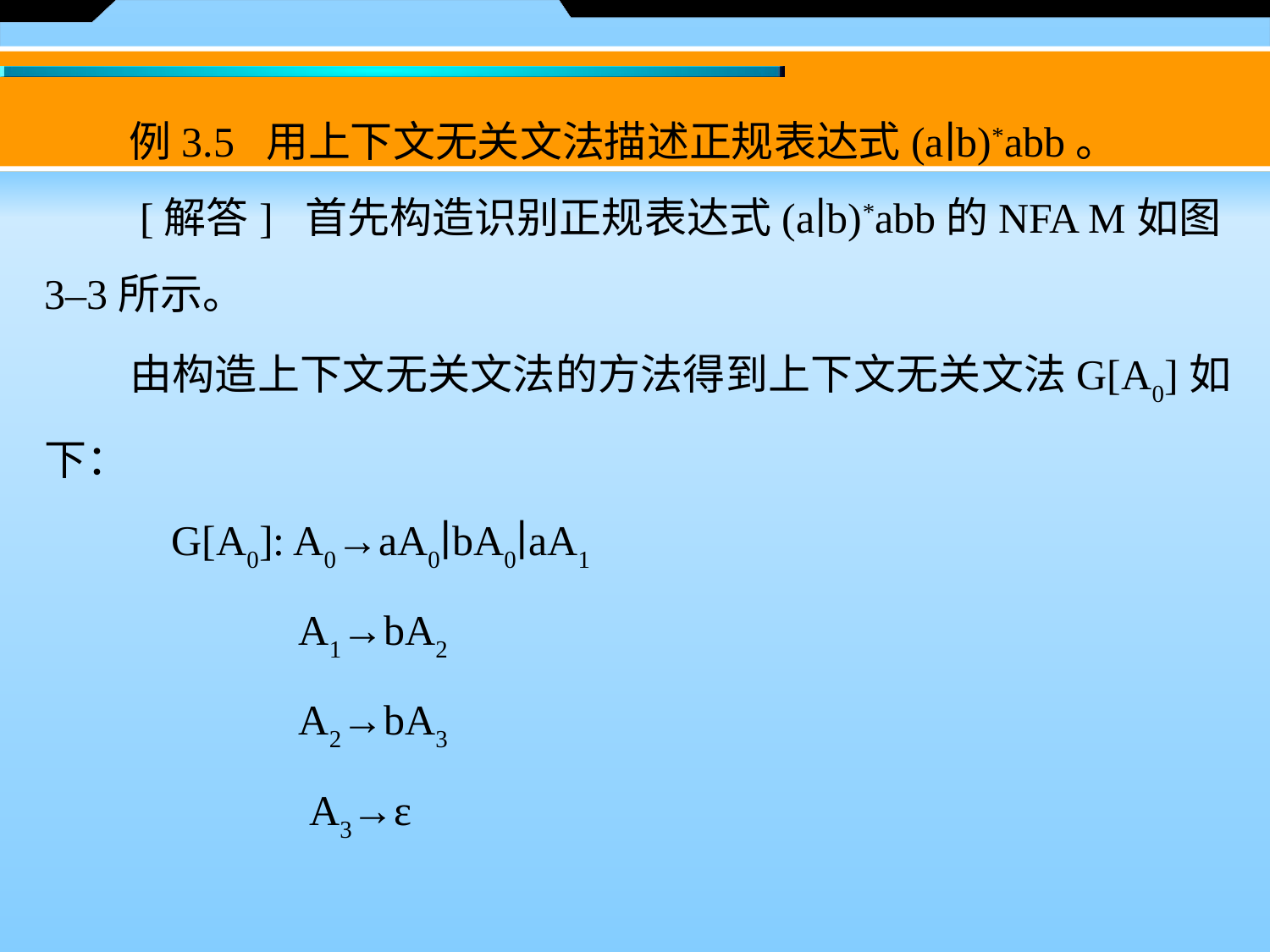

例3.5  用上下文无关文法描述正规表达式(a∣b)*abb。
　　[解答]  首先构造识别正规表达式(a∣b)*abb的NFA M如图3–3所示。
　　由构造上下文无关文法的方法得到上下文无关文法G[A0]如下：
	G[A0]: A0→aA0∣bA0∣aA1
		A1→bA2
		A2→bA3
                     	 A3→ε